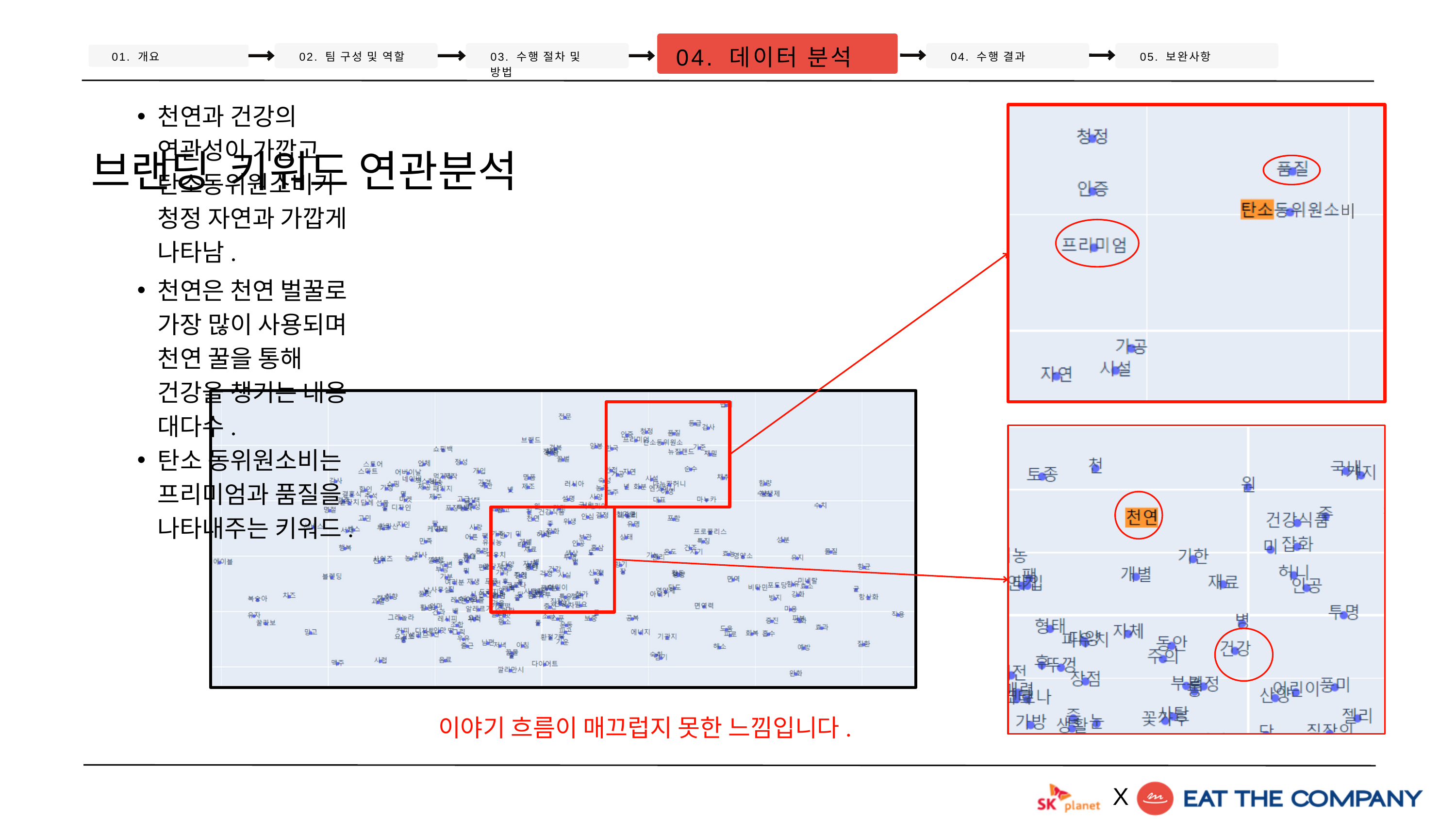

04. 데이터 분석

01. 개요

02. 팀 구성 및 역할

03. 수행 절차 및 방법

04. 수행 결과

05. 보완사항

브랜딩  키워드 연관분석

천연과 건강의 연관성이 가깝고 탄소동위원소비가 청정 자연과 가깝게 나타남.

천연은 천연 벌꿀로 가장 많이 사용되며 천연 꿀을 통해 건강을 챙기는 내용 대다수.
탄소 동위원소비는 프리미엄과 품질을 나타내주는 키워드.
비

이야기 흐름이 매끄럽지 못한 느낌입니다.

X